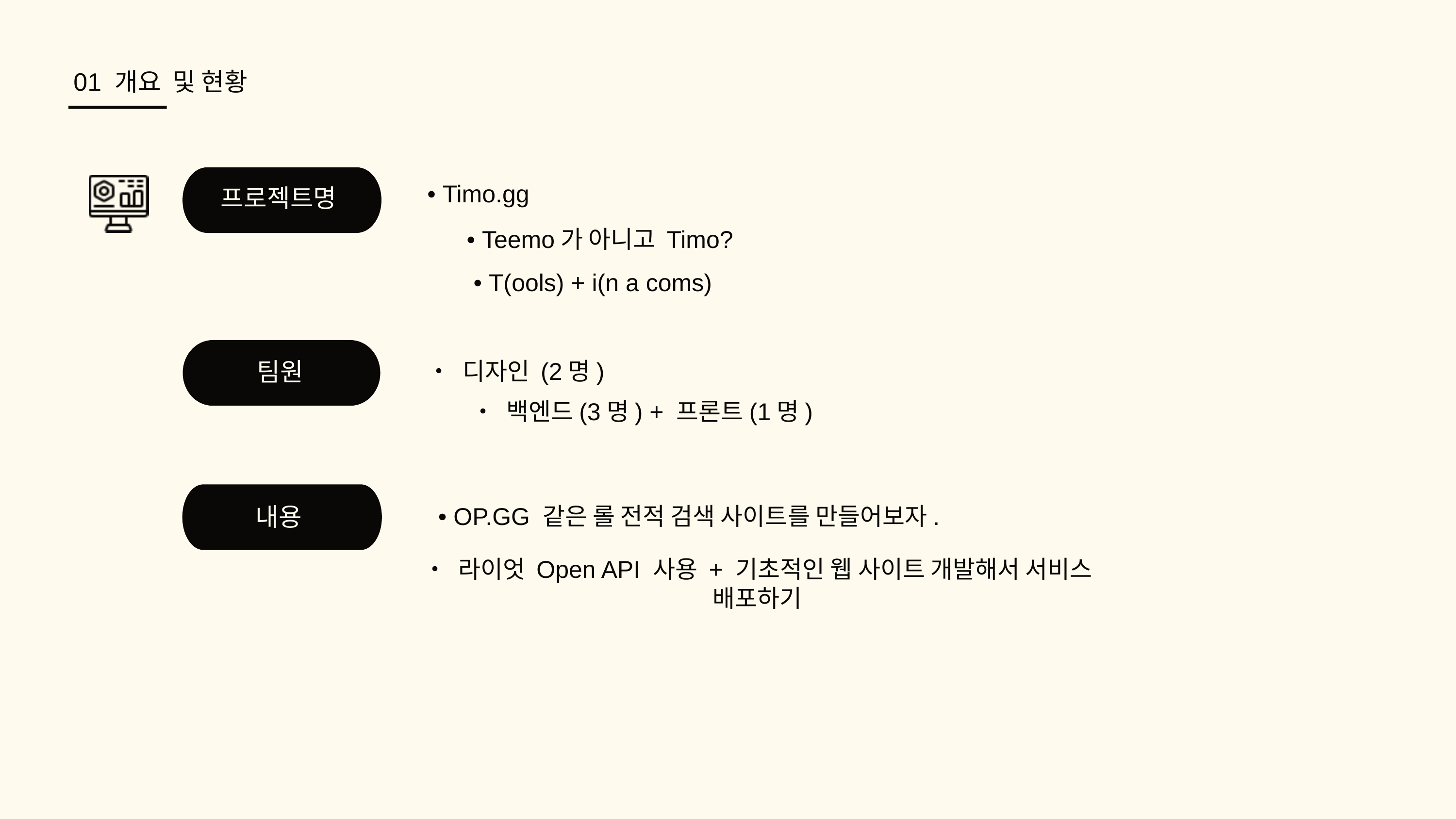

01 개요  및 현황

ㅇㄹㅇ

• Timo.gg
프로젝트명
• Teemo가 아니고 Timo?
• T(ools) + i(n a coms)

팀원
• 디자인 (2명)
• 백엔드(3명) + 프론트(1명)
프론트

• OP.GG 같은 롤 전적 검색 사이트를 만들어보자.
내용

• 라이엇 Open API 사용 + 기초적인 웹 사이트 개발해서 서비스 배포하기